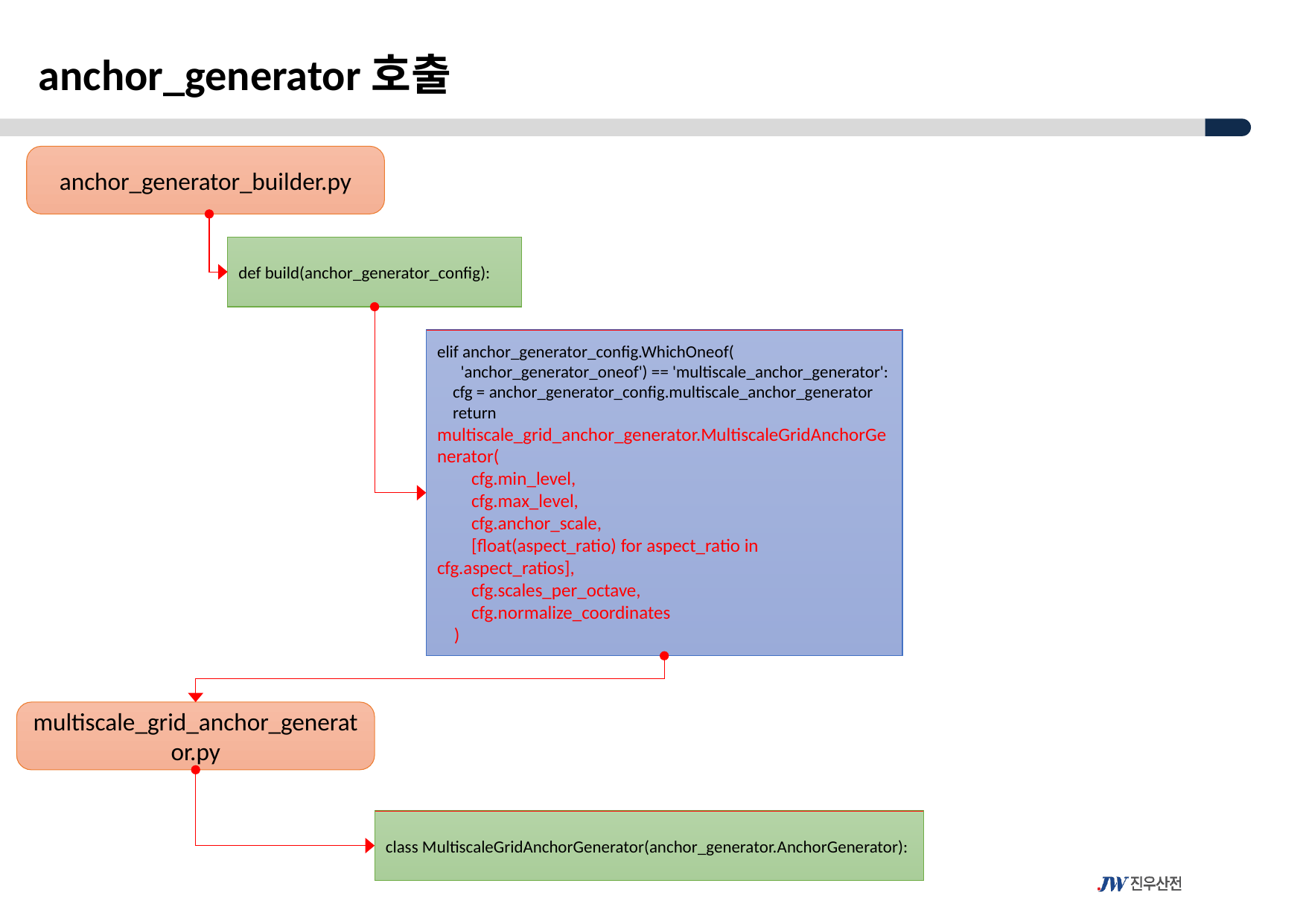

anchor_generator호출
anchor_generator_builder.py
def build(anchor_generator_config):
elif anchor_generator_config.WhichOneof(
      'anchor_generator_oneof') == 'multiscale_anchor_generator':
    cfg = anchor_generator_config.multiscale_anchor_generator
    return multiscale_grid_anchor_generator.MultiscaleGridAnchorGenerator(
        cfg.min_level,
        cfg.max_level,
        cfg.anchor_scale,
        [float(aspect_ratio) for aspect_ratio in cfg.aspect_ratios],
        cfg.scales_per_octave,
        cfg.normalize_coordinates
    )
multiscale_grid_anchor_generator.py
class MultiscaleGridAnchorGenerator(anchor_generator.AnchorGenerator):